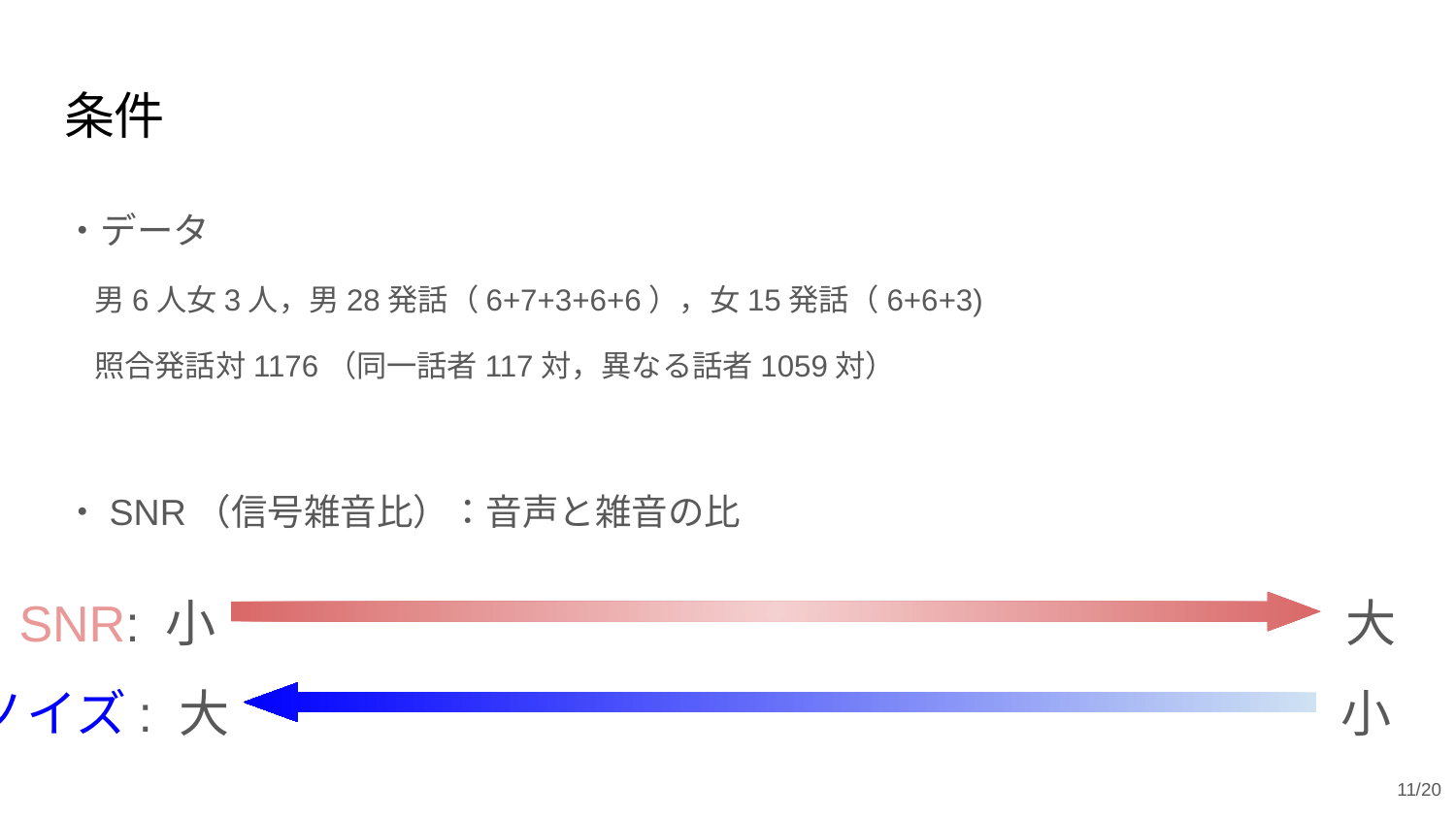

# 条件
・データ
　男6人女3人，男28発話（6+7+3+6+6），女15発話（6+6+3)
　照合発話対1176（同一話者117対，異なる話者1059対）

・SNR（信号雑音比）：音声と雑音の比

SNR: 小
大

ノイズ: 大
小

11/20